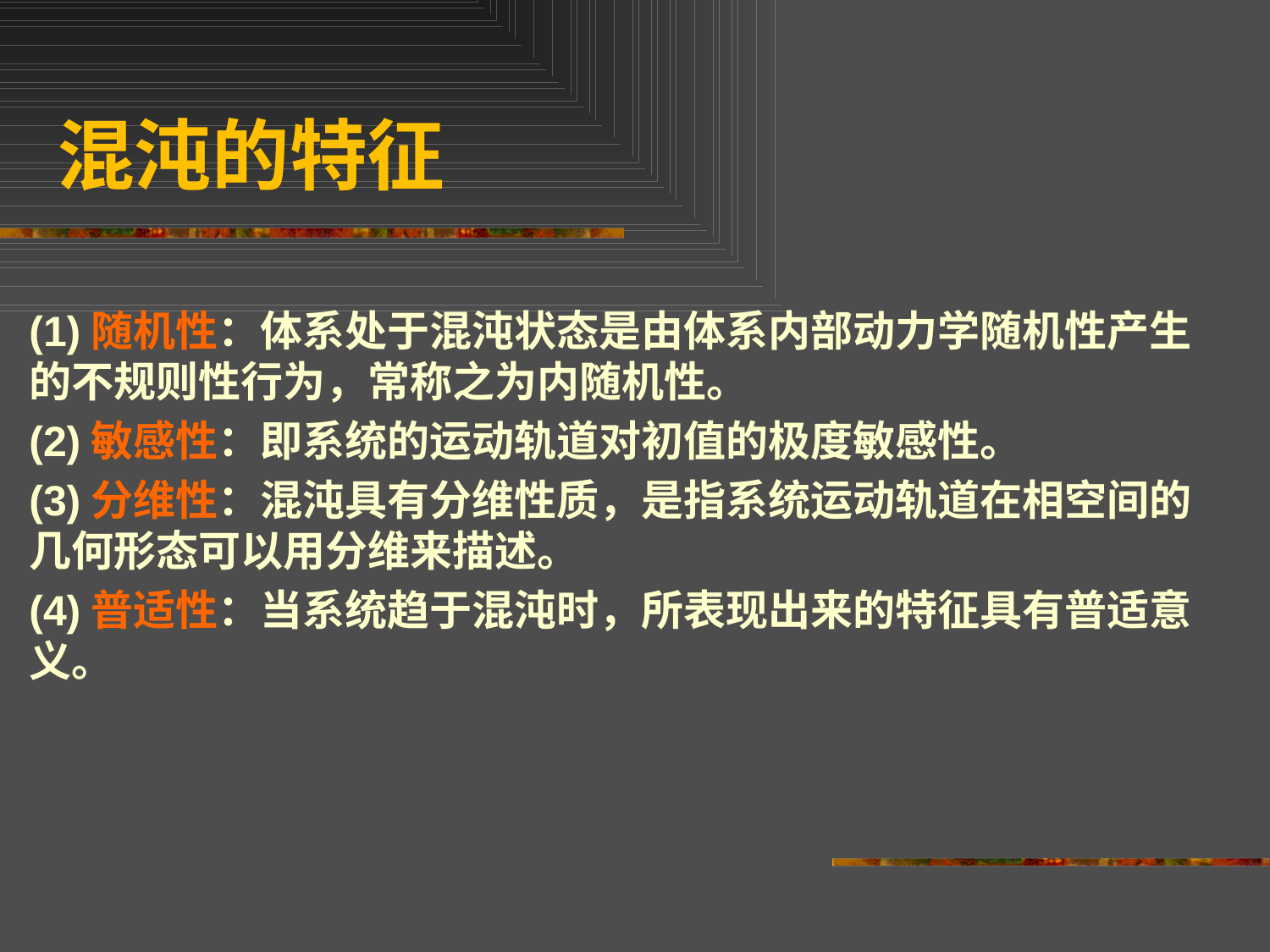

# 混沌的特征
(1)随机性：体系处于混沌状态是由体系内部动力学随机性产生的不规则性行为，常称之为内随机性。
(2)敏感性：即系统的运动轨道对初值的极度敏感性。
(3)分维性：混沌具有分维性质，是指系统运动轨道在相空间的几何形态可以用分维来描述。
(4)普适性：当系统趋于混沌时，所表现出来的特征具有普适意义。